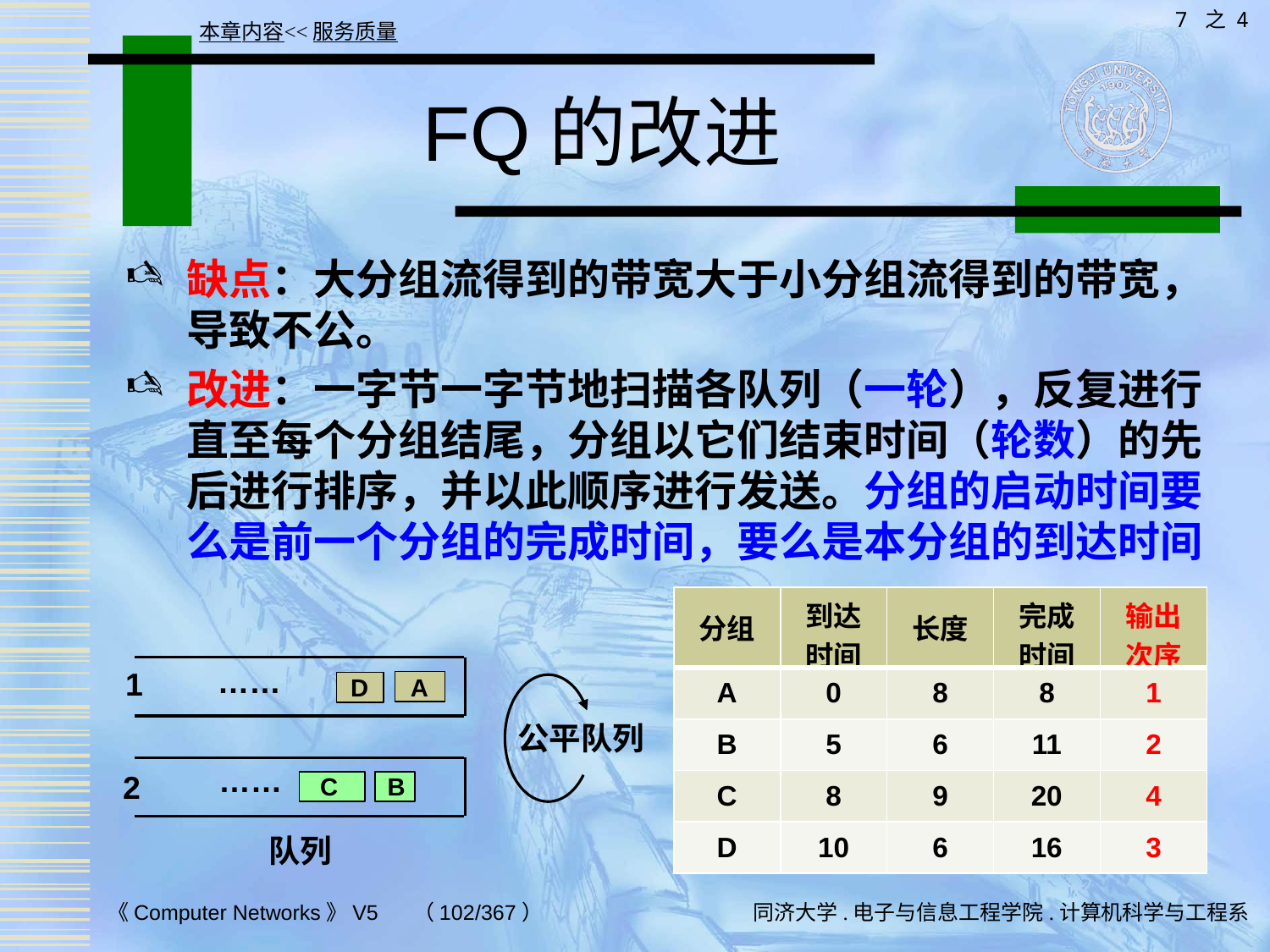

7 之 4
本章内容<<服务质量
# FQ的改进
缺点：大分组流得到的带宽大于小分组流得到的带宽，导致不公。
改进：一字节一字节地扫描各队列（一轮），反复进行直至每个分组结尾，分组以它们结束时间（轮数）的先后进行排序，并以此顺序进行发送。分组的启动时间要么是前一个分组的完成时间，要么是本分组的到达时间
| 分组 | 到达时间 | 长度 | 完成时间 | 输出次序 |
| --- | --- | --- | --- | --- |
| A | 0 | 8 | 8 | 1 |
| B | 5 | 6 | 11 | 2 |
| C | 8 | 9 | 20 | 4 |
| D | 10 | 6 | 16 | 3 |
……
1
D
A

公平队列
……
2
C
B

队列